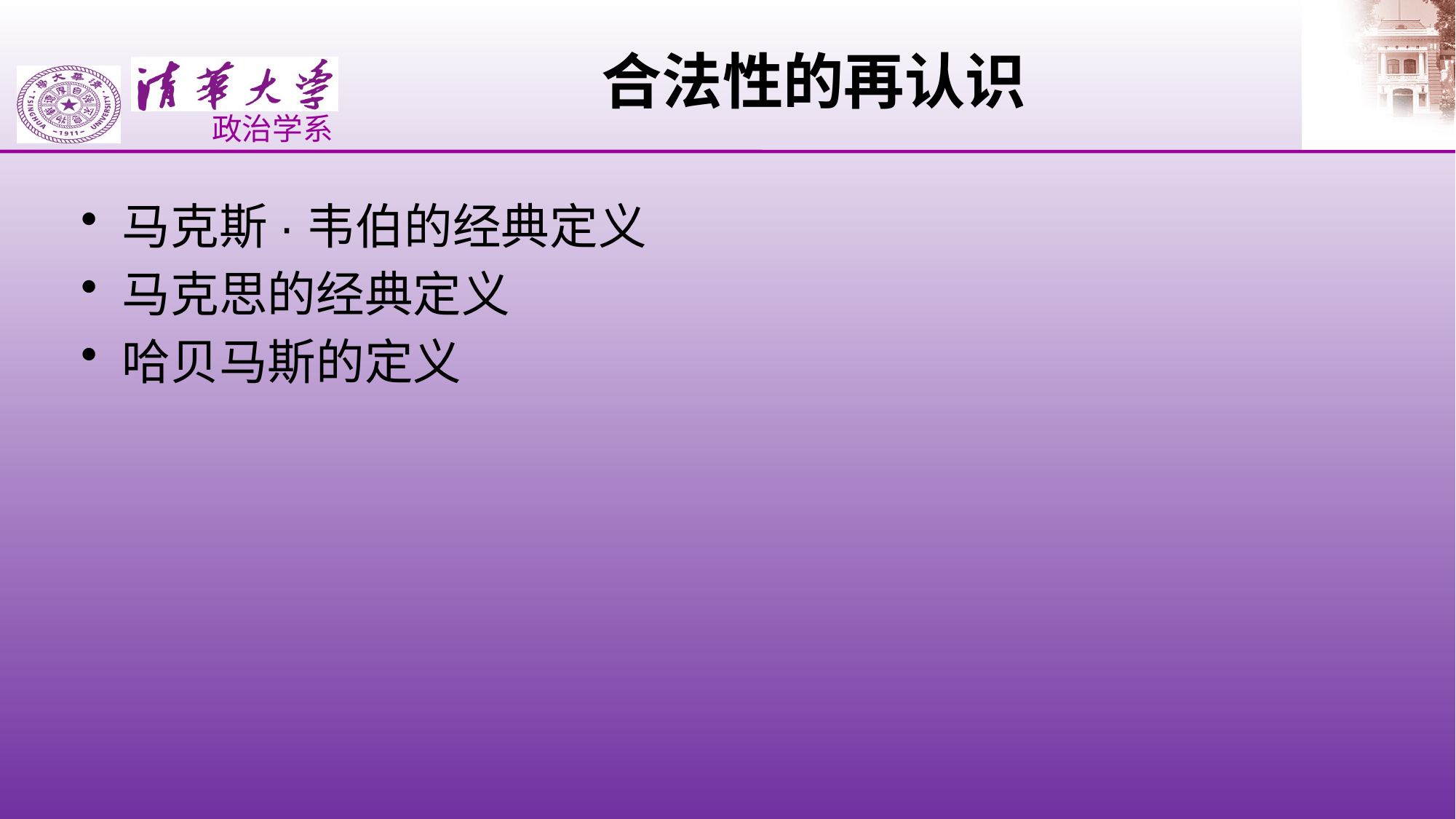

# 合法性的再认识
马克斯·韦伯的经典定义
马克思的经典定义
哈贝马斯的定义